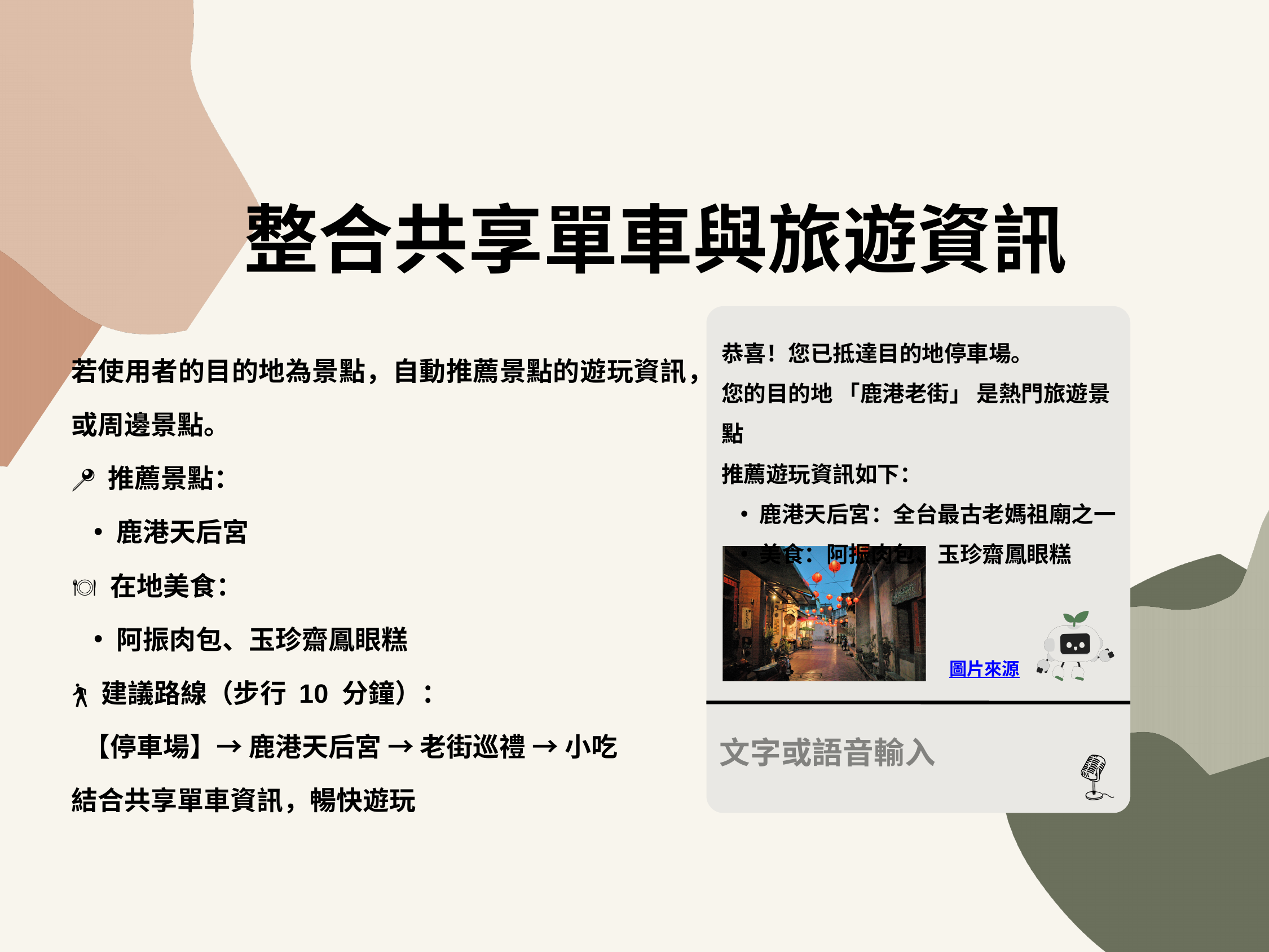

整合共享單車與旅遊資訊

恭喜！您已抵達目的地停車場。
您的目的地 「鹿港老街」 是熱門旅遊景點
推薦遊玩資訊如下：
鹿港天后宮：全台最古老媽祖廟之一
美食：阿振肉包、玉珍齋鳳眼糕
若使用者的目的地為景點，自動推薦景點的遊玩資訊，或周邊景點。
📍 推薦景點：
鹿港天后宮
🍽 在地美食：
阿振肉包、玉珍齋鳳眼糕
🚶 建議路線（步行 10 分鐘）：
 【停車場】→ 鹿港天后宮 → 老街巡禮 → 小吃
結合共享單車資訊，暢快遊玩

圖片來源

文字或語音輸入